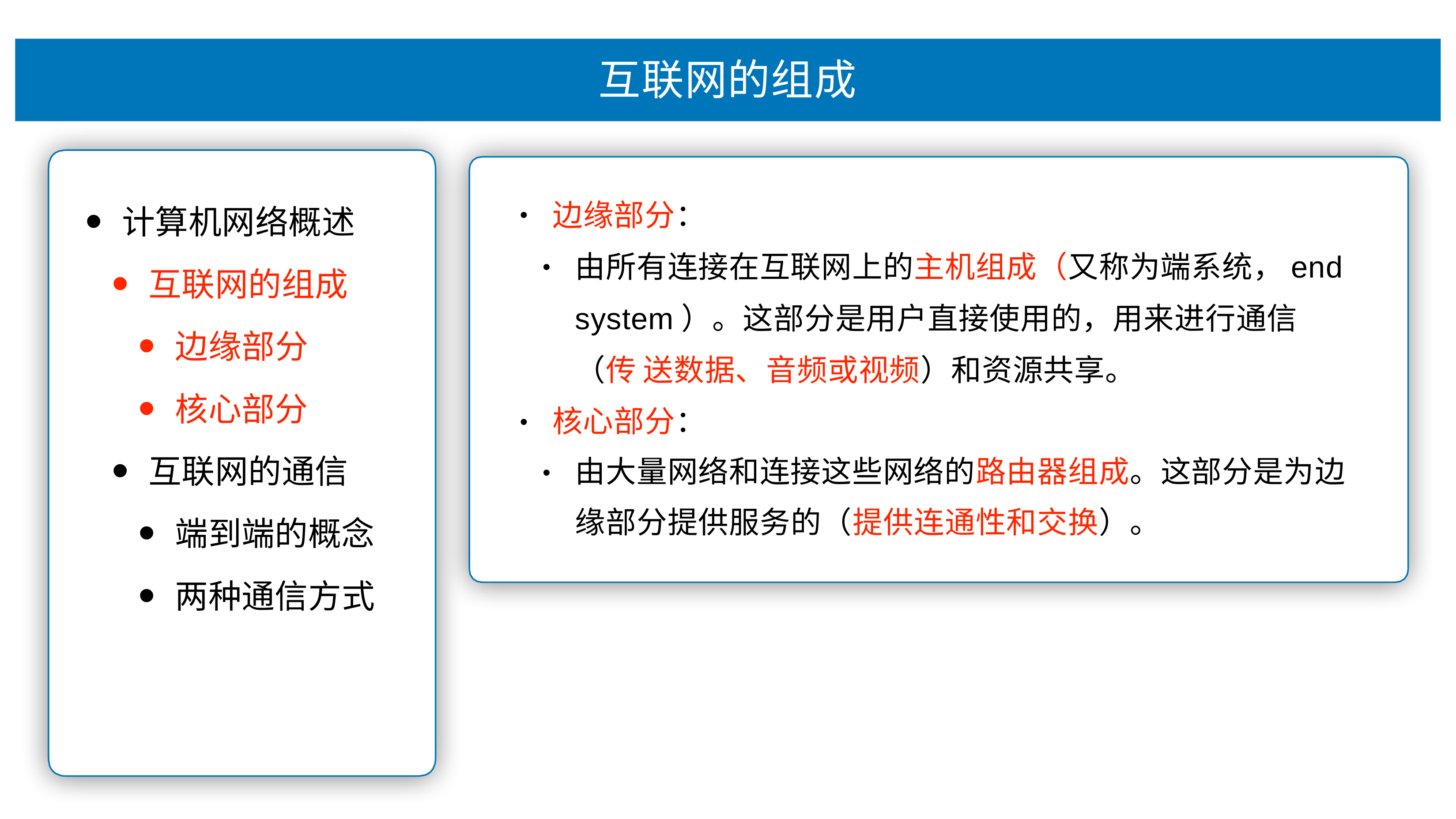

# 互联⽹的组成

边缘部分：
由所有连接在互联⽹上的主机组成（⼜称为端系统，end  system）。这部分是⽤户直接使⽤的，⽤来进⾏通信（传 送数据、⾳频或视频）和资源共享。
核⼼部分：
由⼤量⽹络和连接这些⽹络的路由器组成。这部分是为边 缘部分提供服务的（提供连通性和交换）。
计算机⽹络概述
互联⽹的组成
边缘部分
核⼼部分
互联⽹的通信
端到端的概念
两种通信⽅式
•
•
•
•